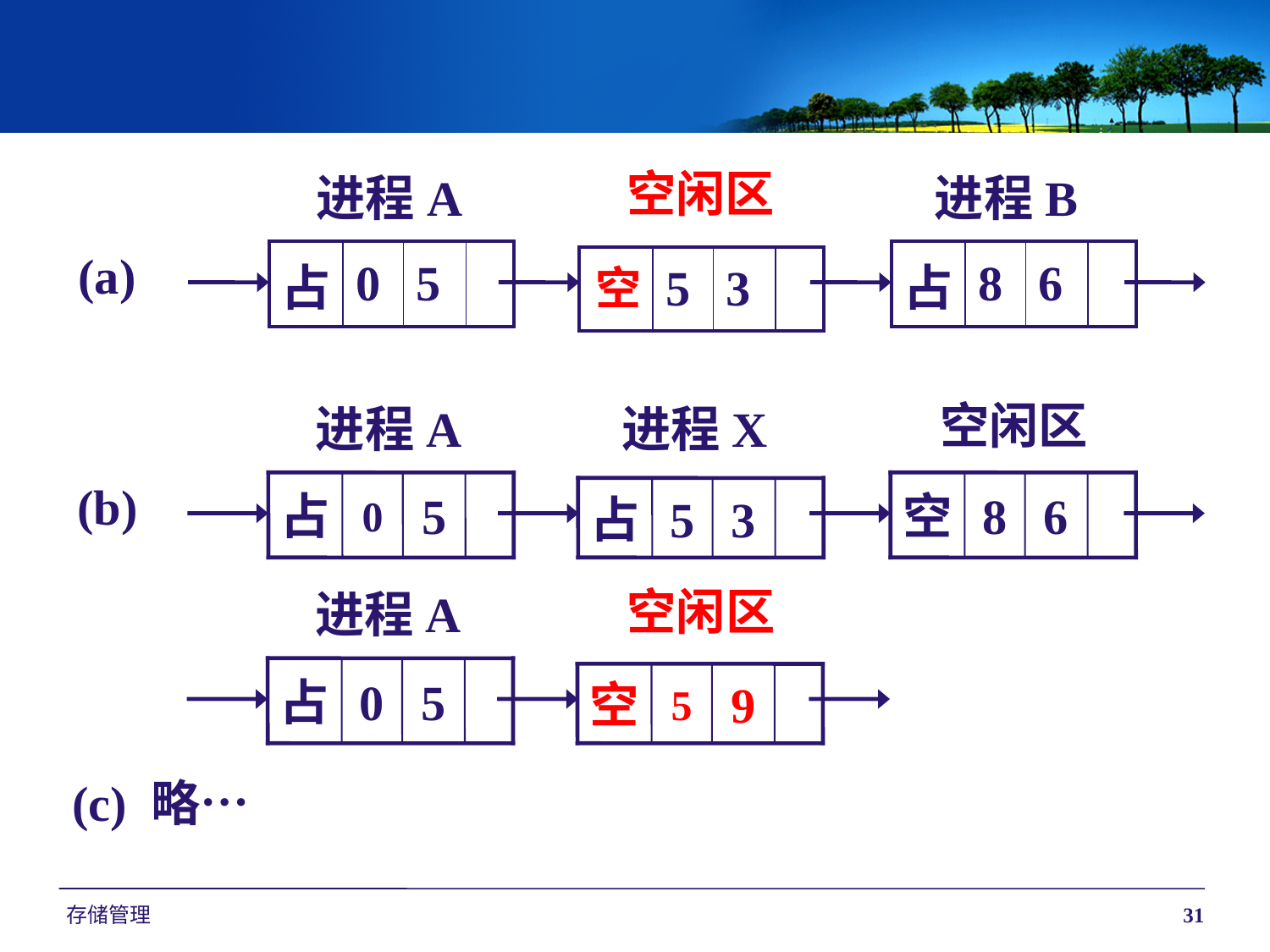

空闲区
进程A
进程X
进程B
(a)
| 占 | 0 | 5 |  |
| --- | --- | --- | --- |
| 占 | 8 | 6 |  |
| --- | --- | --- | --- |
| 占 | 5 | 3 |  |
| --- | --- | --- | --- |
空

空闲区
进程A
进程X
(b)
占

0

5

空

8

6

占

5

3

空闲区
进程A
占

0

5

空

5

9

(c) 略…
存储管理
31